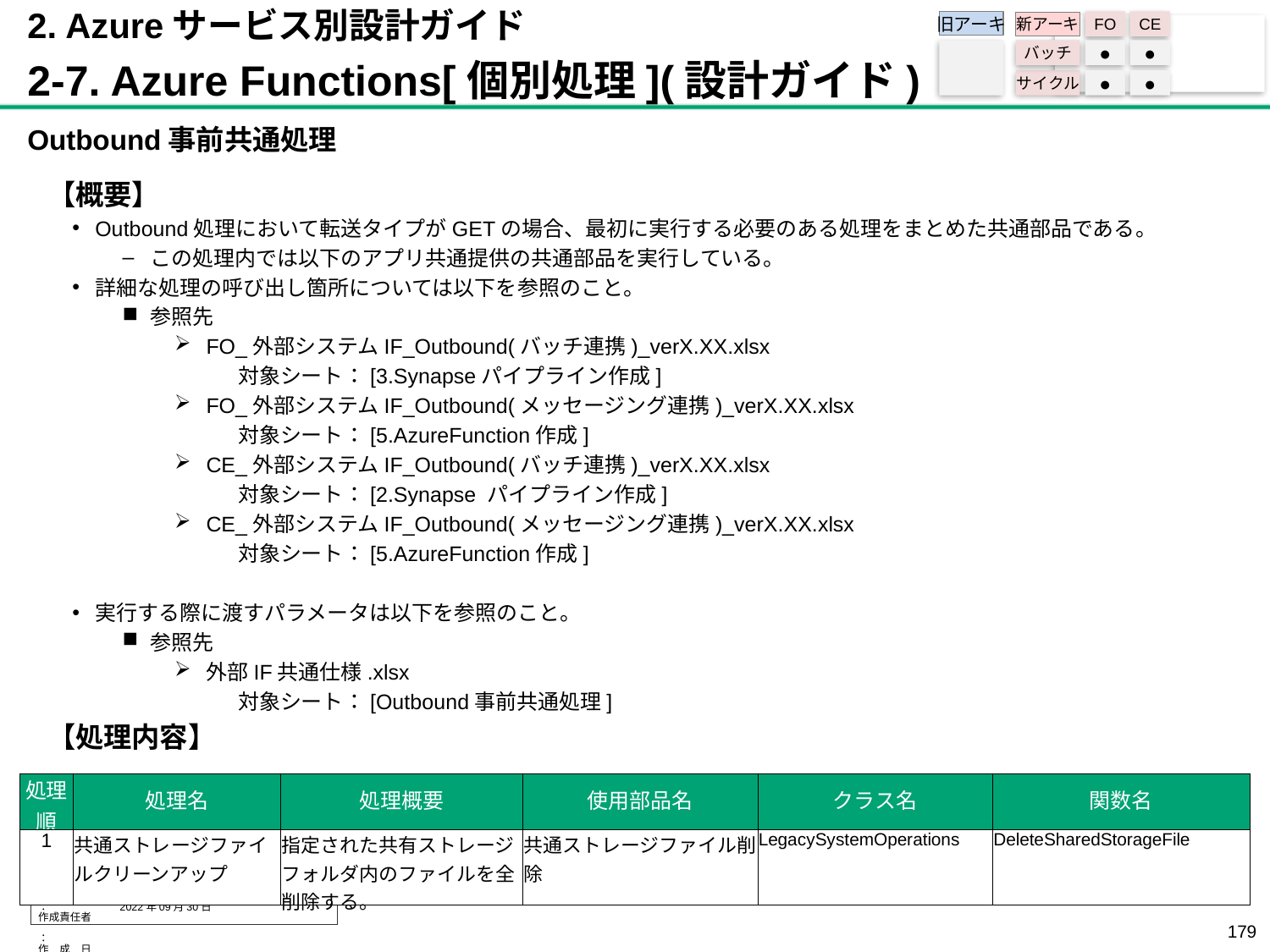

2. Azureサービス別設計ガイド
2-7. Azure Functions[個別処理](設計ガイド)
旧アーキ
FO
CE
新アーキ
バッチ
●
●
サイクル
●
●

Outbound事前共通処理
【概要】
Outbound処理において転送タイプがGETの場合、最初に実行する必要のある処理をまとめた共通部品である。
この処理内では以下のアプリ共通提供の共通部品を実行している。​
詳細な処理の呼び出し箇所については以下を参照のこと。
参照先
FO_外部システムIF_Outbound(バッチ連携)_verX.XX.xlsx
対象シート：[3.Synapseパイプライン作成]
FO_外部システムIF_Outbound(メッセージング連携)_verX.XX.xlsx
対象シート：[5.AzureFunction作成]
CE_外部システムIF_Outbound(バッチ連携)_verX.XX.xlsx
対象シート：[2.Synapse パイプライン作成]
CE_外部システムIF_Outbound(メッセージング連携)_verX.XX.xlsx
対象シート：[5.AzureFunction作成]

実行する際に渡すパラメータは以下を参照のこと。
参照先
外部IF共通仕様.xlsx
対象シート：[Outbound事前共通処理]
【処理内容】

| 処理順 | 処理名 | 処理概要​ | 使用部品名 | クラス名 | 関数名 |
| --- | --- | --- | --- | --- | --- |
| 1 | 共通ストレージファイルクリーンアップ | 指定された共有ストレージフォルダ内のファイルを全削除する。 | 共通ストレージファイル削除 | LegacySystemOperations | DeleteSharedStorageFile |
179